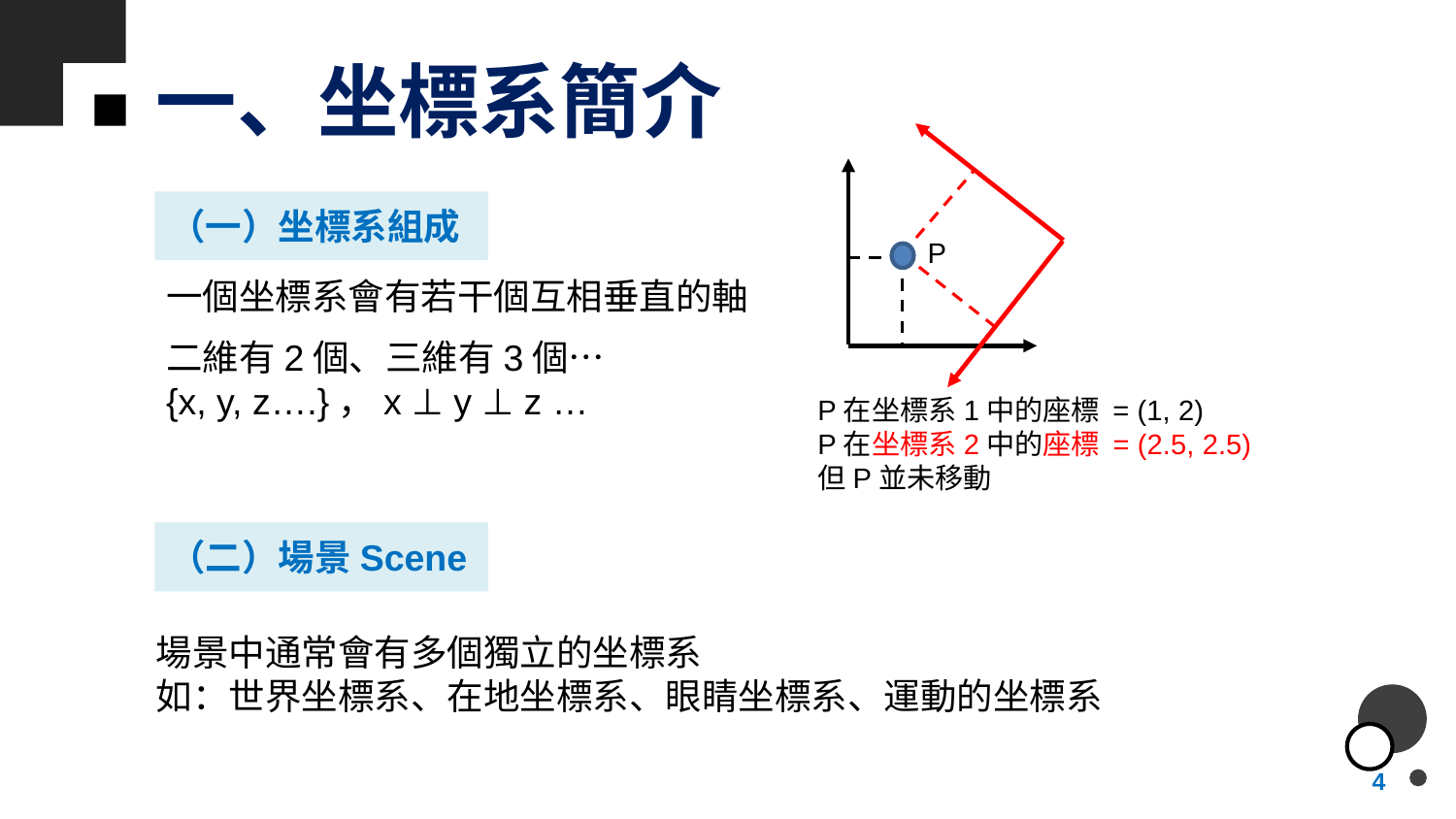

# 一、坐標系簡介
P

（一）坐標系組成
一個坐標系會有若干個互相垂直的軸
二維有2個、三維有3個…
{x, y, z….}，x ⊥ y ⊥ z …
P在坐標系1中的座標 = (1, 2)
P在坐標系2中的座標 = (2.5, 2.5)
但P並未移動
（二）場景Scene
場景中通常會有多個獨立的坐標系
如：世界坐標系、在地坐標系、眼睛坐標系、運動的坐標系

4